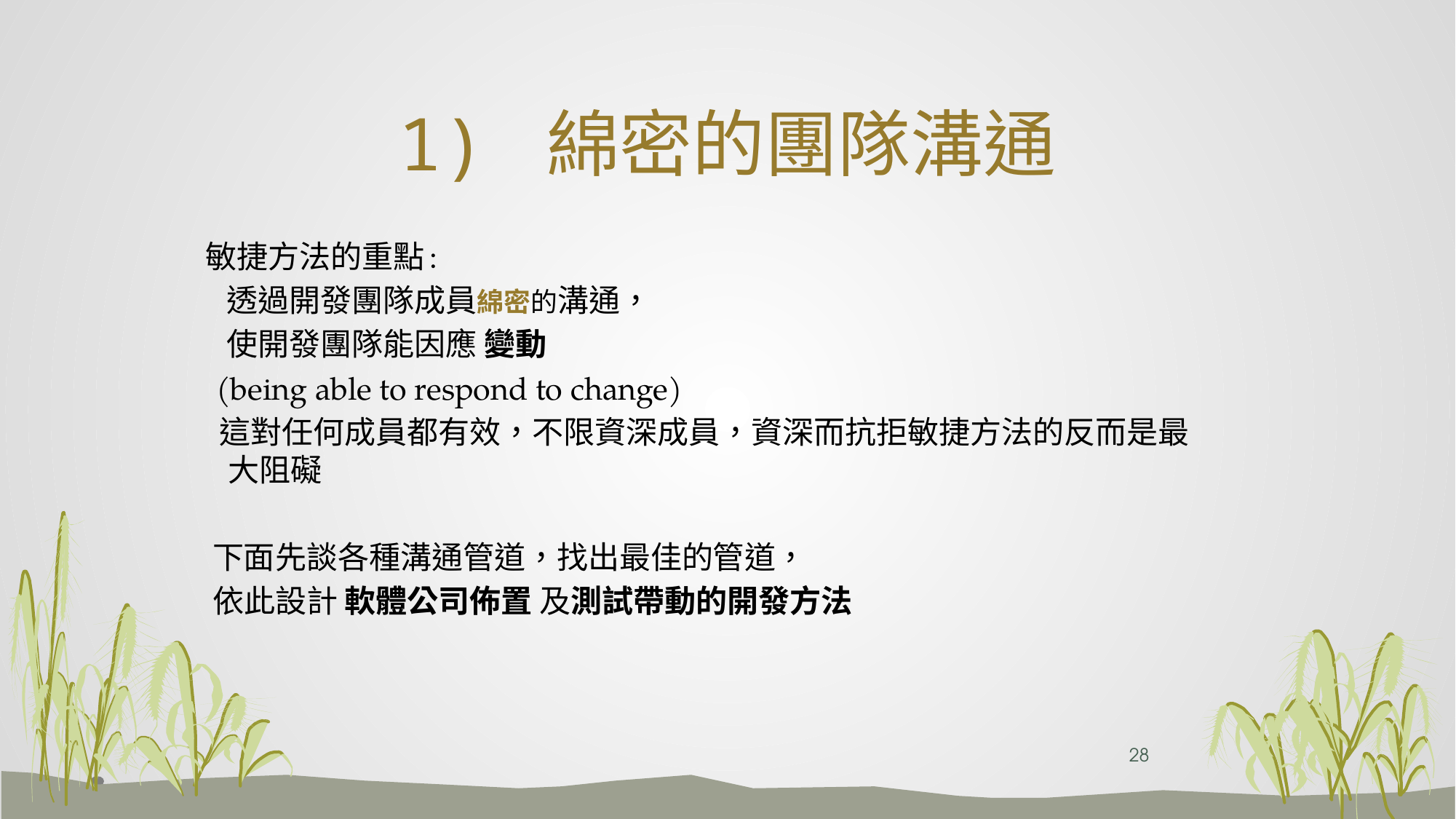

# 1) 綿密的團隊溝通
 敏捷方法的重點:
    透過開發團隊成員綿密的溝通，
    使開發團隊能因應 變動
   (being able to respond to change)
   這對任何成員都有效，不限資深成員，資深而抗拒敏捷方法的反而是最大阻礙

  下面先談各種溝通管道，找出最佳的管道，
  依此設計 軟體公司佈置 及測試帶動的開發方法
28